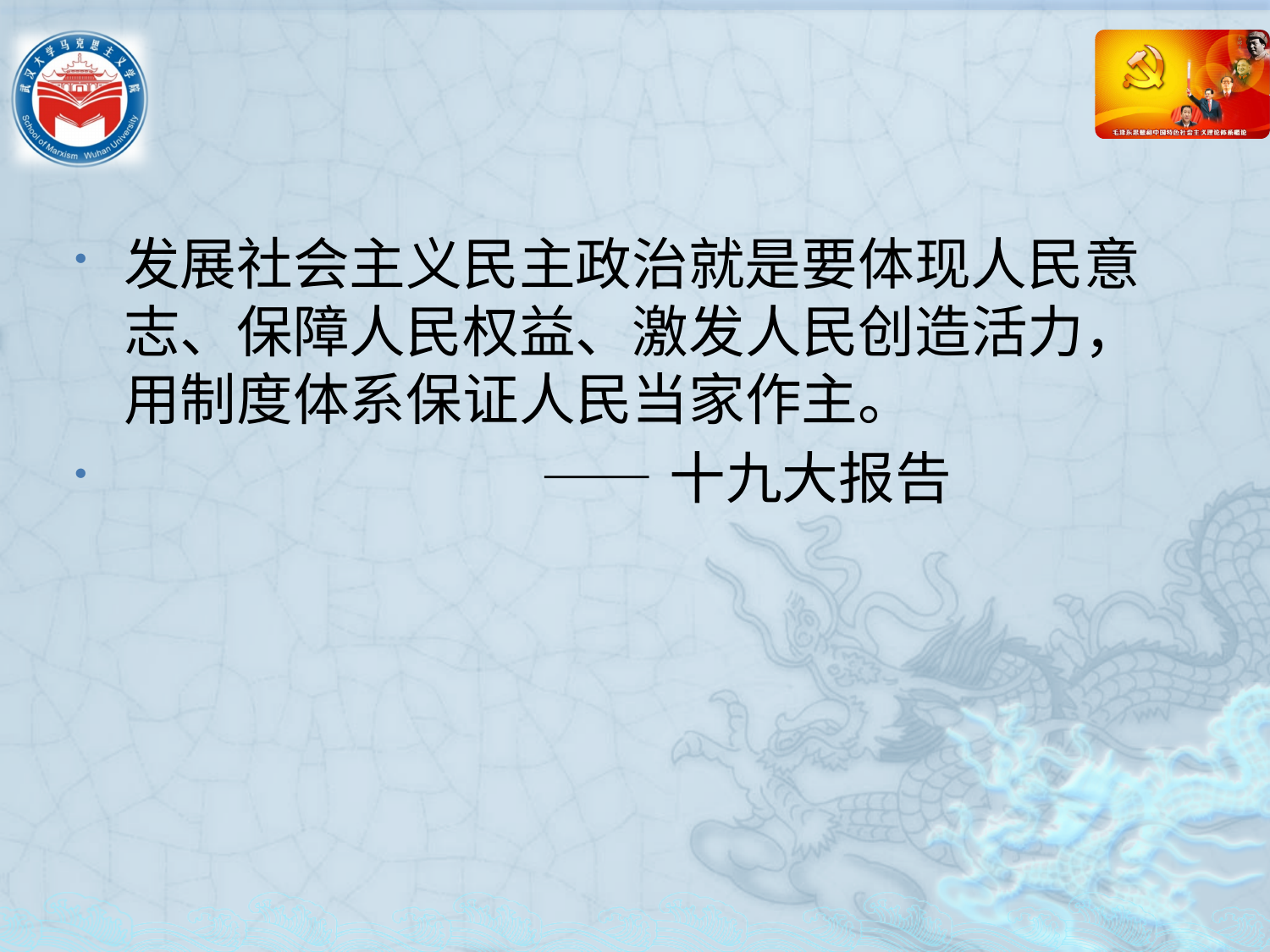

#
发展社会主义民主政治就是要体现人民意志、保障人民权益、激发人民创造活力，用制度体系保证人民当家作主。
                                 ——十九大报告